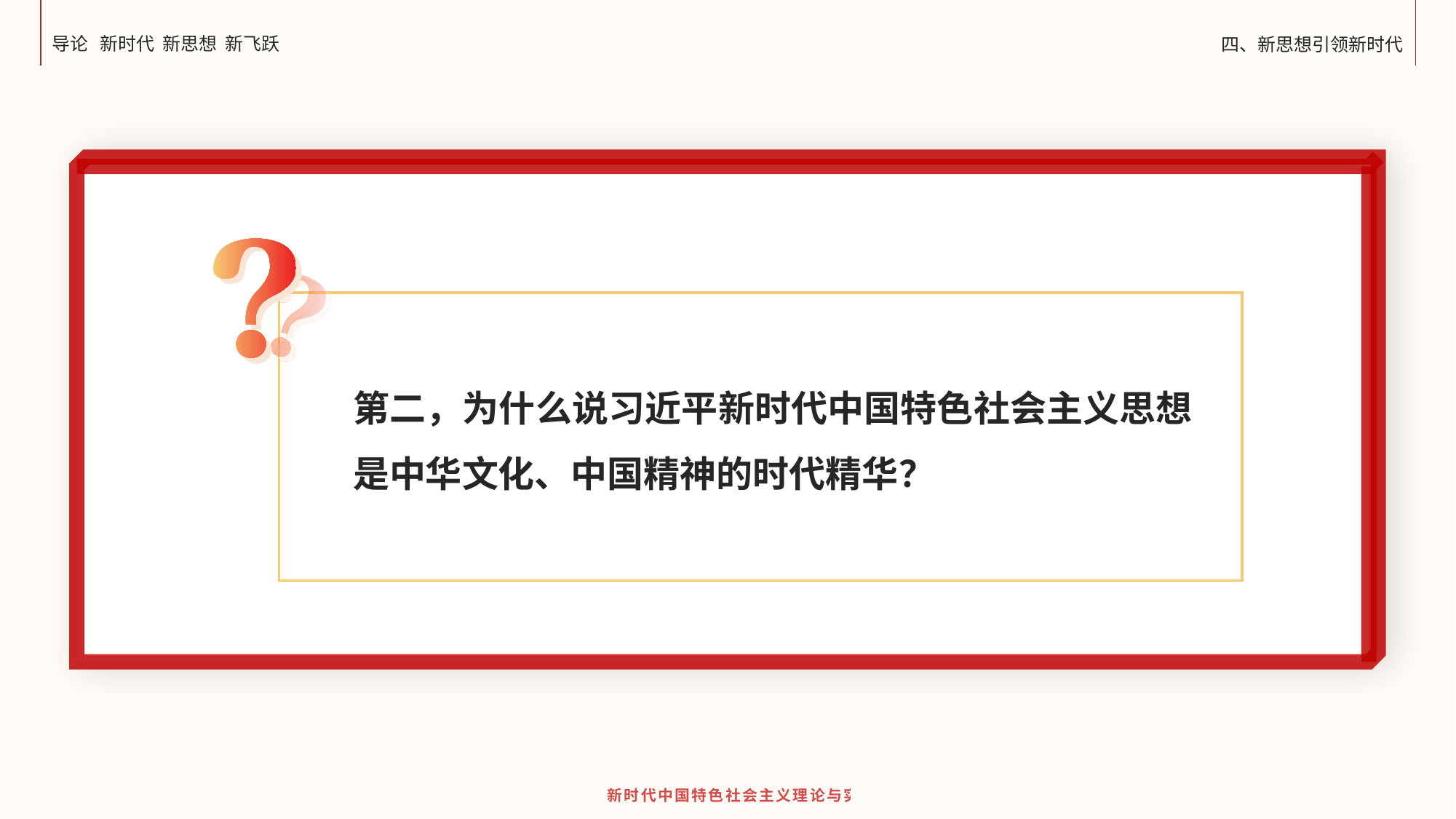

第二，为什么说习近平新时代中国特色社会主义思想是中华文化、中国精神的时代精华？